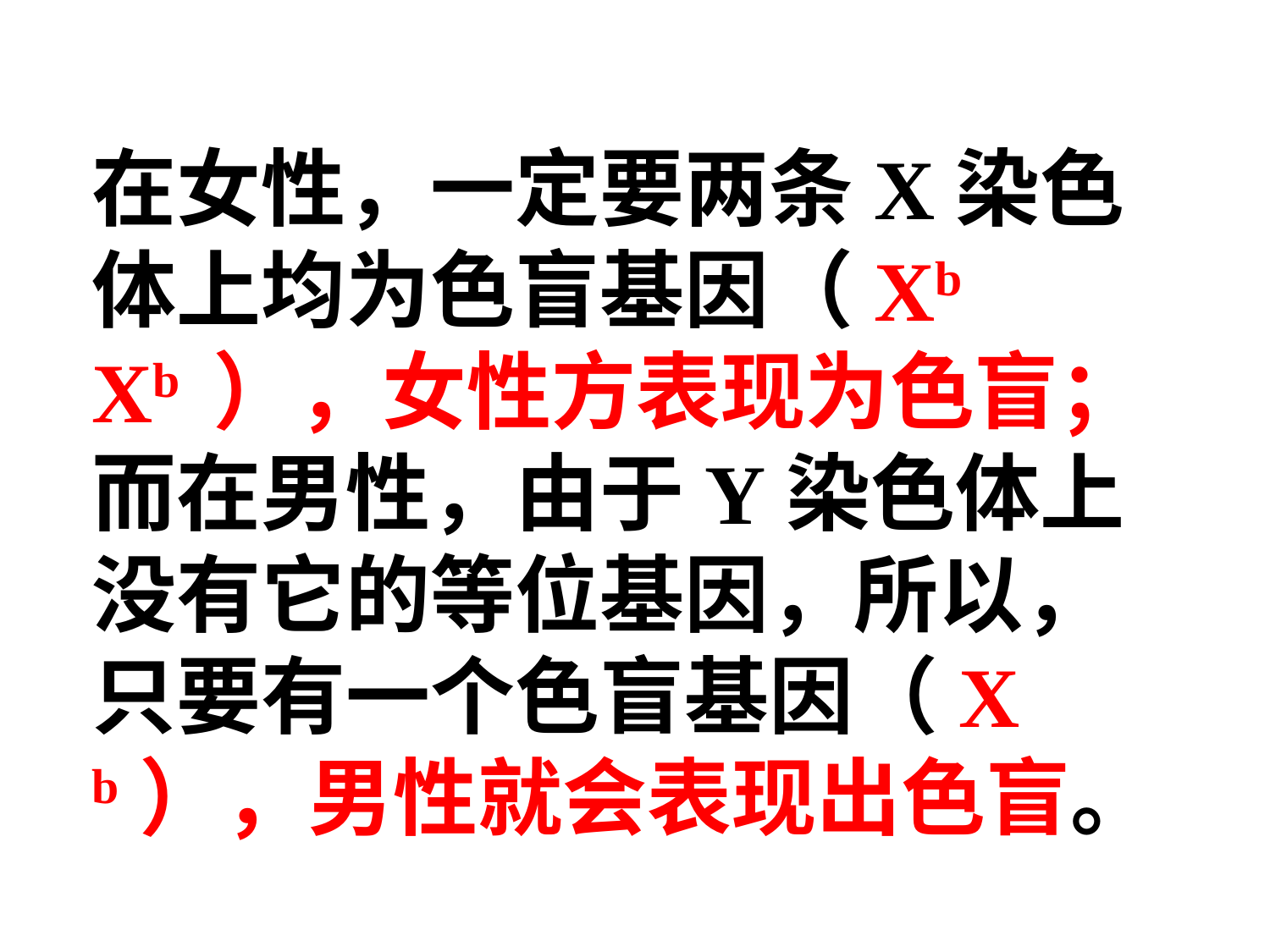

在女性，一定要两条X染色体上均为色盲基因（Xb Xb ），女性方表现为色盲；
而在男性，由于Y染色体上没有它的等位基因，所以，只要有一个色盲基因（Xb），男性就会表现出色盲。